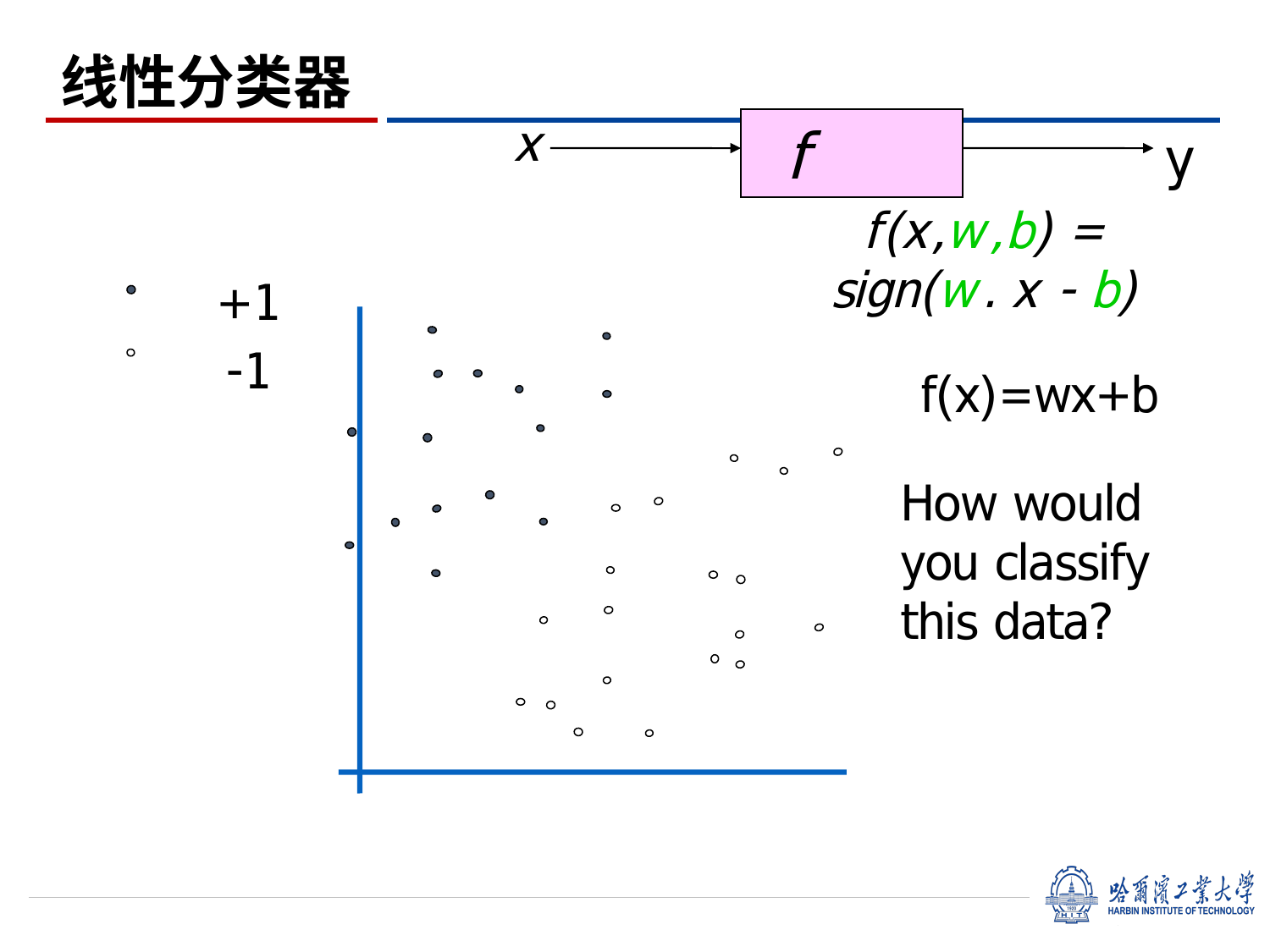

# 线性分类器
x
f
y

f(x,w,b) = sign(w. x - b)
+1
-1

 f(x)=wx+b

How would you classify this data?